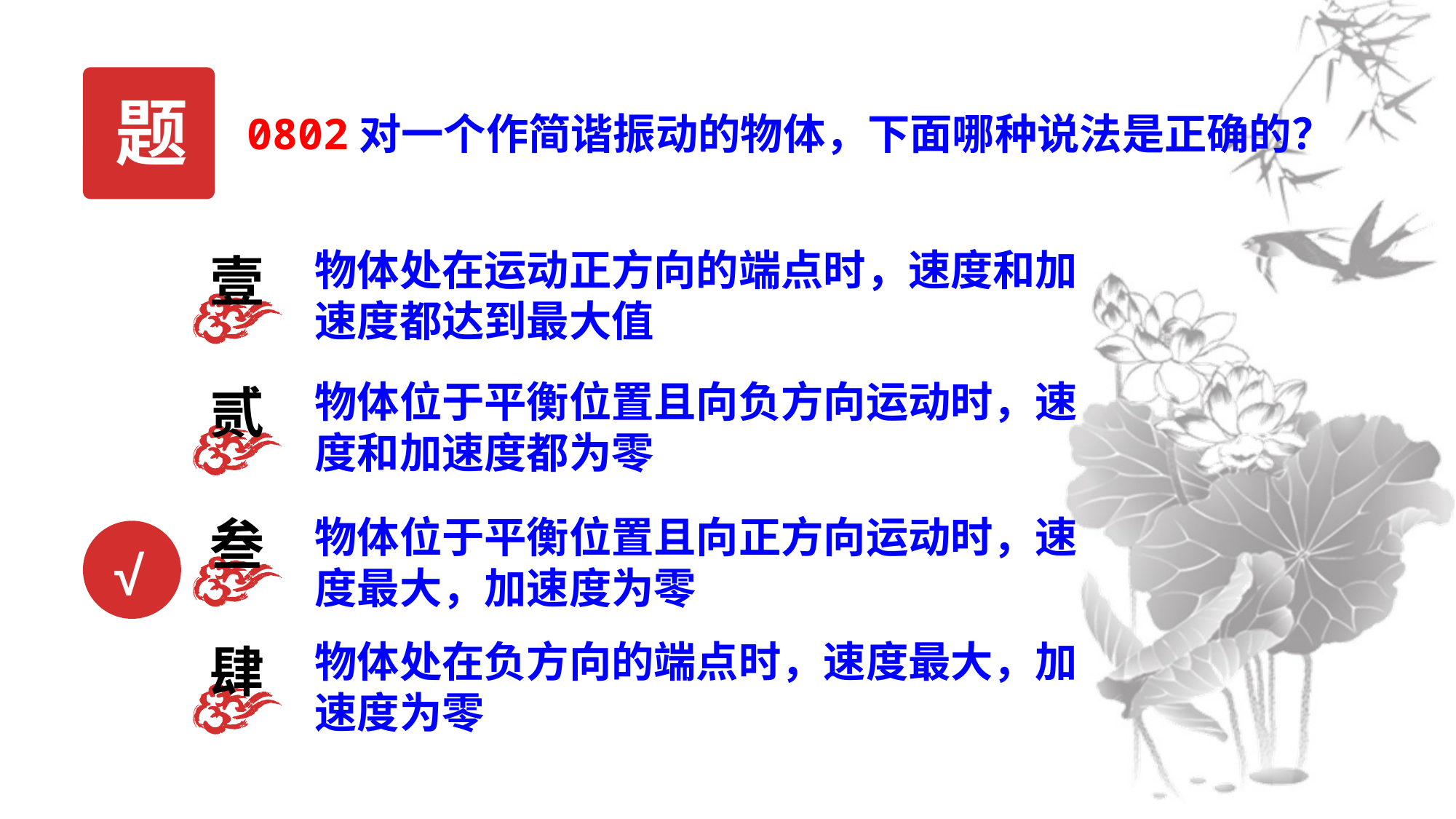

题
0802对一个作简谐振动的物体，下面哪种说法是正确的？
物体处在运动正方向的端点时，速度和加速度都达到最大值
壹

物体位于平衡位置且向负方向运动时，速度和加速度都为零
贰

叁

物体位于平衡位置且向正方向运动时，速度最大，加速度为零

√
物体处在负方向的端点时，速度最大，加速度为零
肆